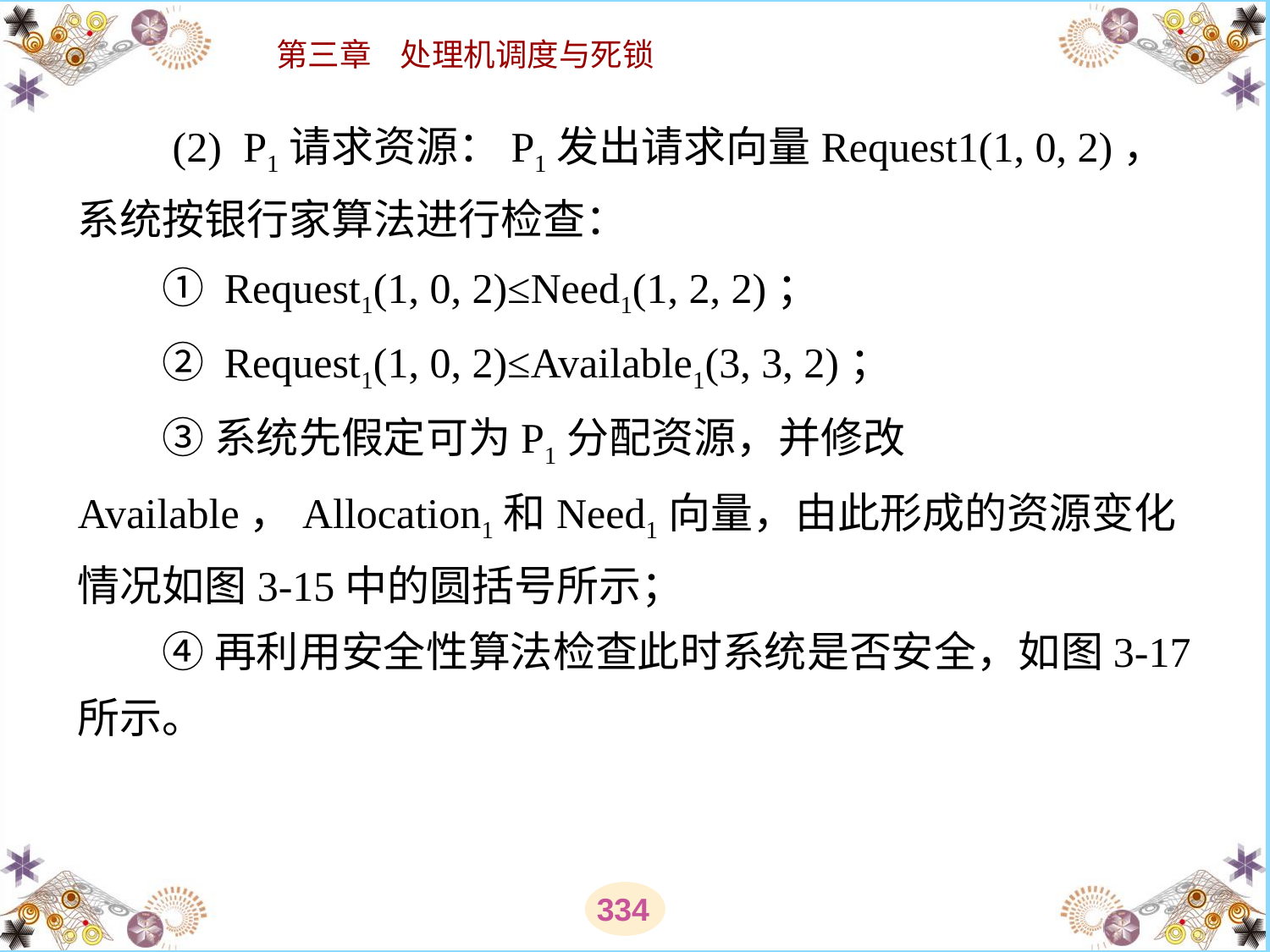

# (2)  P1请求资源：P1发出请求向量Request1(1, 0, 2)，系统按银行家算法进行检查： 　　① Request1(1, 0, 2)≤Need1(1, 2, 2)； 　　② Request1(1, 0, 2)≤Available1(3, 3, 2)； 　　③ 系统先假定可为P1分配资源，并修改Available，Allocation1和Need1向量，由此形成的资源变化情况如图3-15中的圆括号所示； 　　④ 再利用安全性算法检查此时系统是否安全，如图3-17所示。